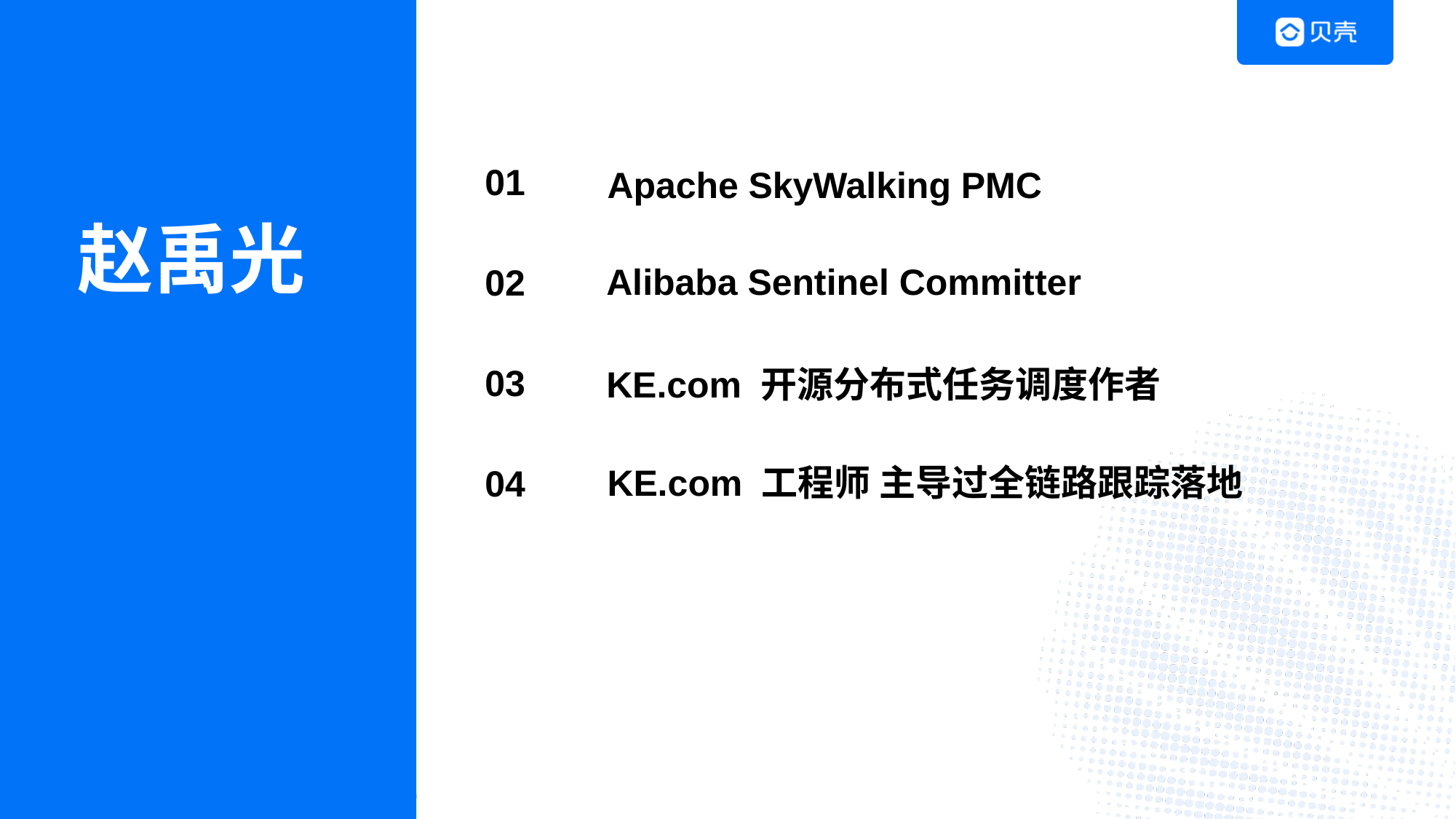

01
Apache SkyWalking PMC
赵禹光
02
Alibaba Sentinel Committer
03
KE.com 开源分布式任务调度作者
04
KE.com 工程师 主导过全链路跟踪落地